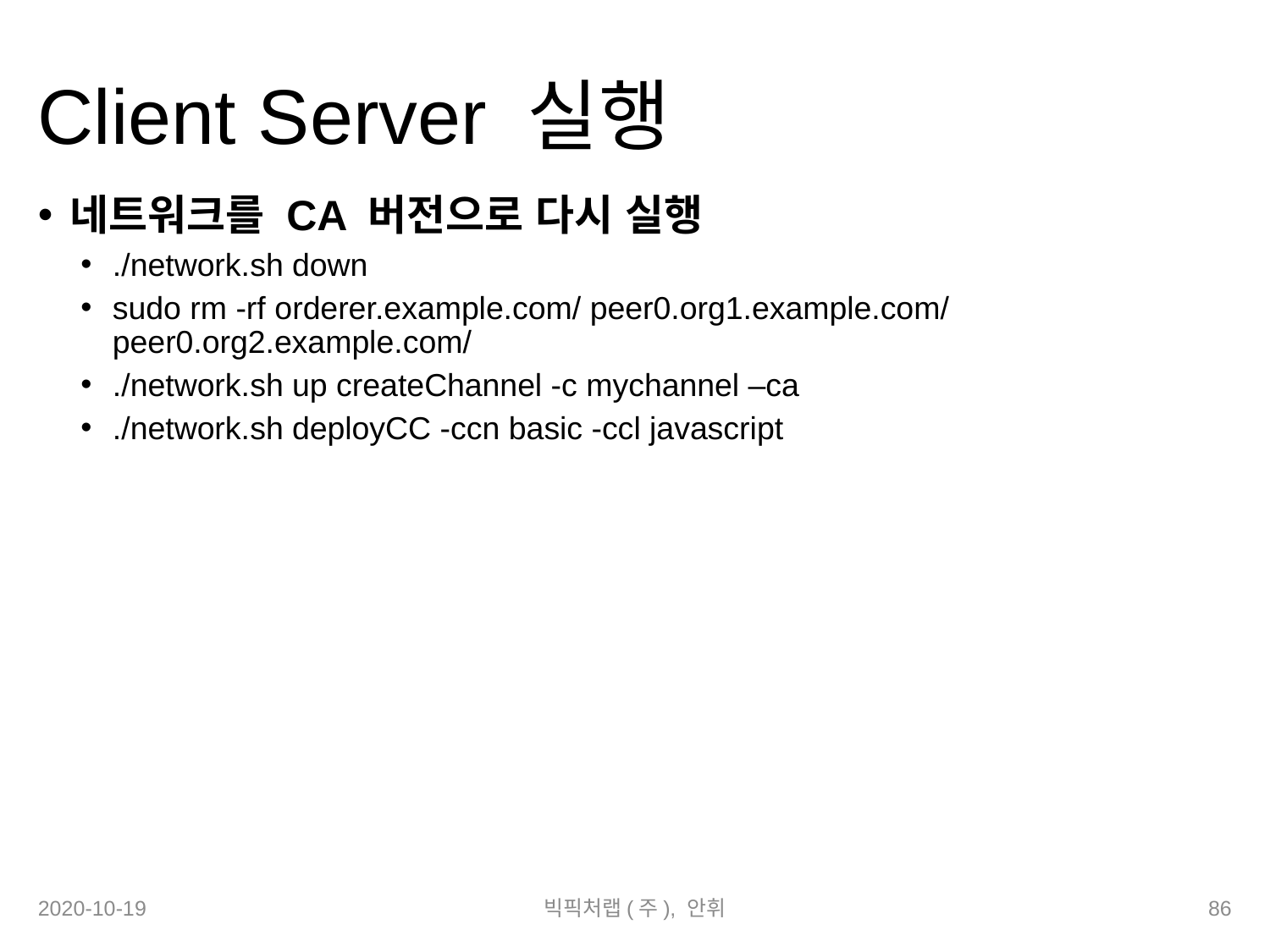

# Client Server 실행
네트워크를 CA 버전으로 다시 실행
./network.sh down
sudo rm -rf orderer.example.com/ peer0.org1.example.com/ peer0.org2.example.com/
./network.sh up createChannel -c mychannel –ca
./network.sh deployCC -ccn basic -ccl javascript
86
2020-10-19
빅픽처랩(주), 안휘